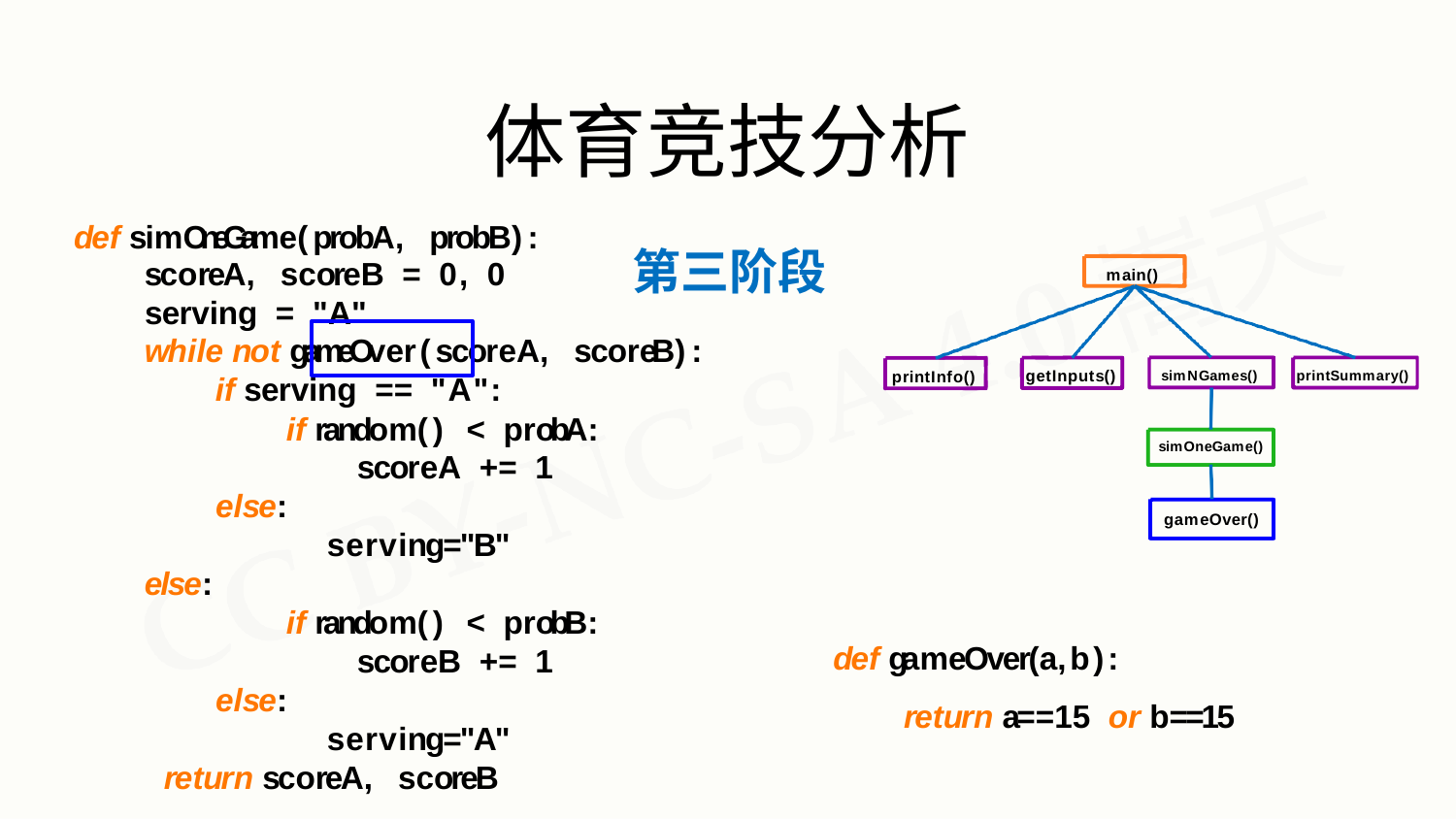

# 体育竞技分析

def simOneGame(probA,  probB):
第三阶段
scoreA,  scoreB  =  0,  0
main()
serving  =  "A"

while not gameOver(scoreA,  scoreB):
if serving  ==  "A":
getInputs()
printInfo()
simNGames()
printSummary()
if random()  <  probA: scoreA  +=  1
else:
serving="B"
else:
if random()  <  probB: scoreB  +=  1
else:
serving="A"
return scoreA,  scoreB
simOneGame()

gameOver()
def gameOver(a,b):
return a==15  or b==15